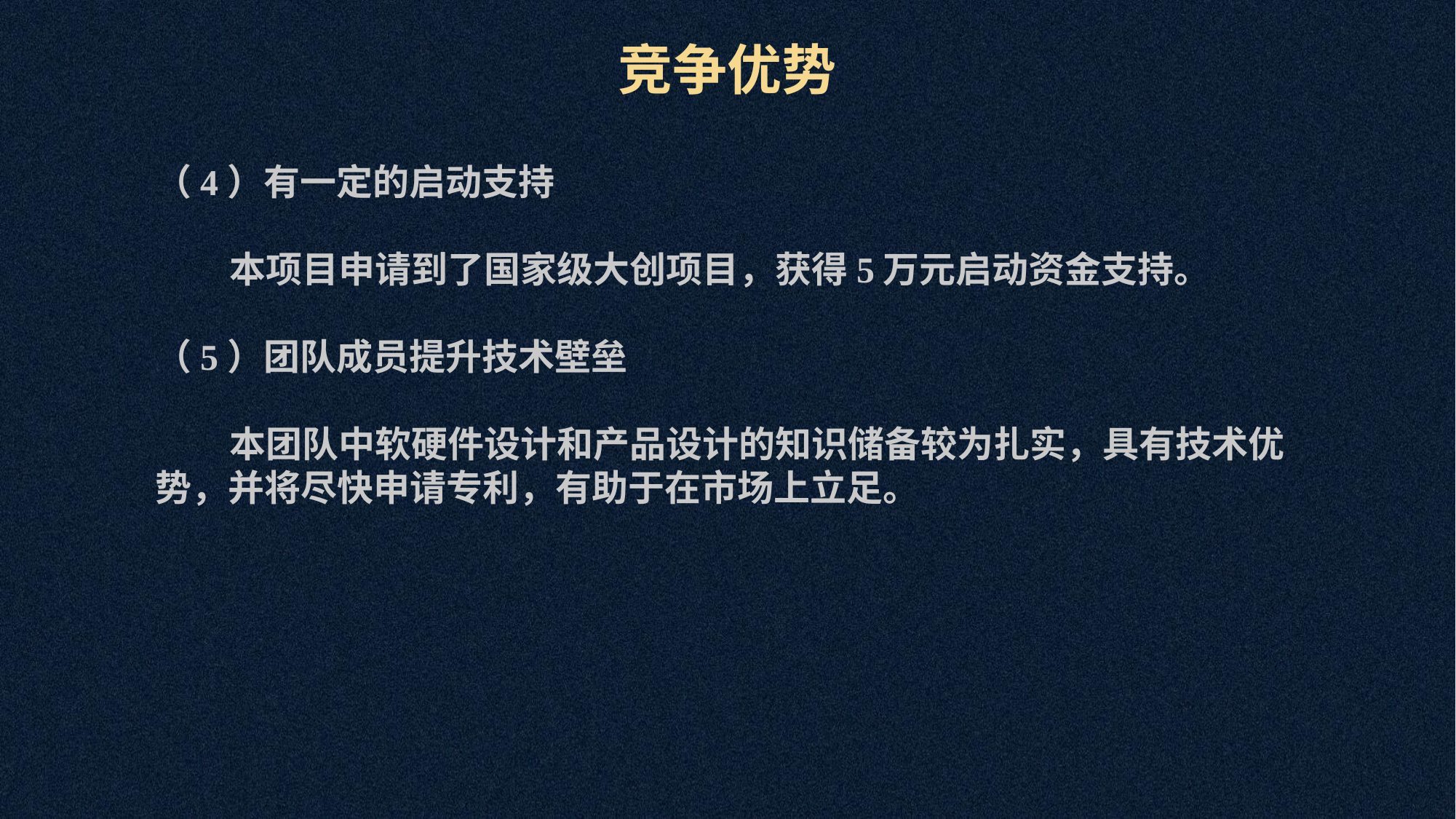

竞争优势
（4）有一定的启动支持

        本项目申请到了国家级大创项目，获得5万元启动资金支持。

（5）团队成员提升技术壁垒

        本团队中软硬件设计和产品设计的知识储备较为扎实，具有技术优势，并将尽快申请专利，有助于在市场上立足。